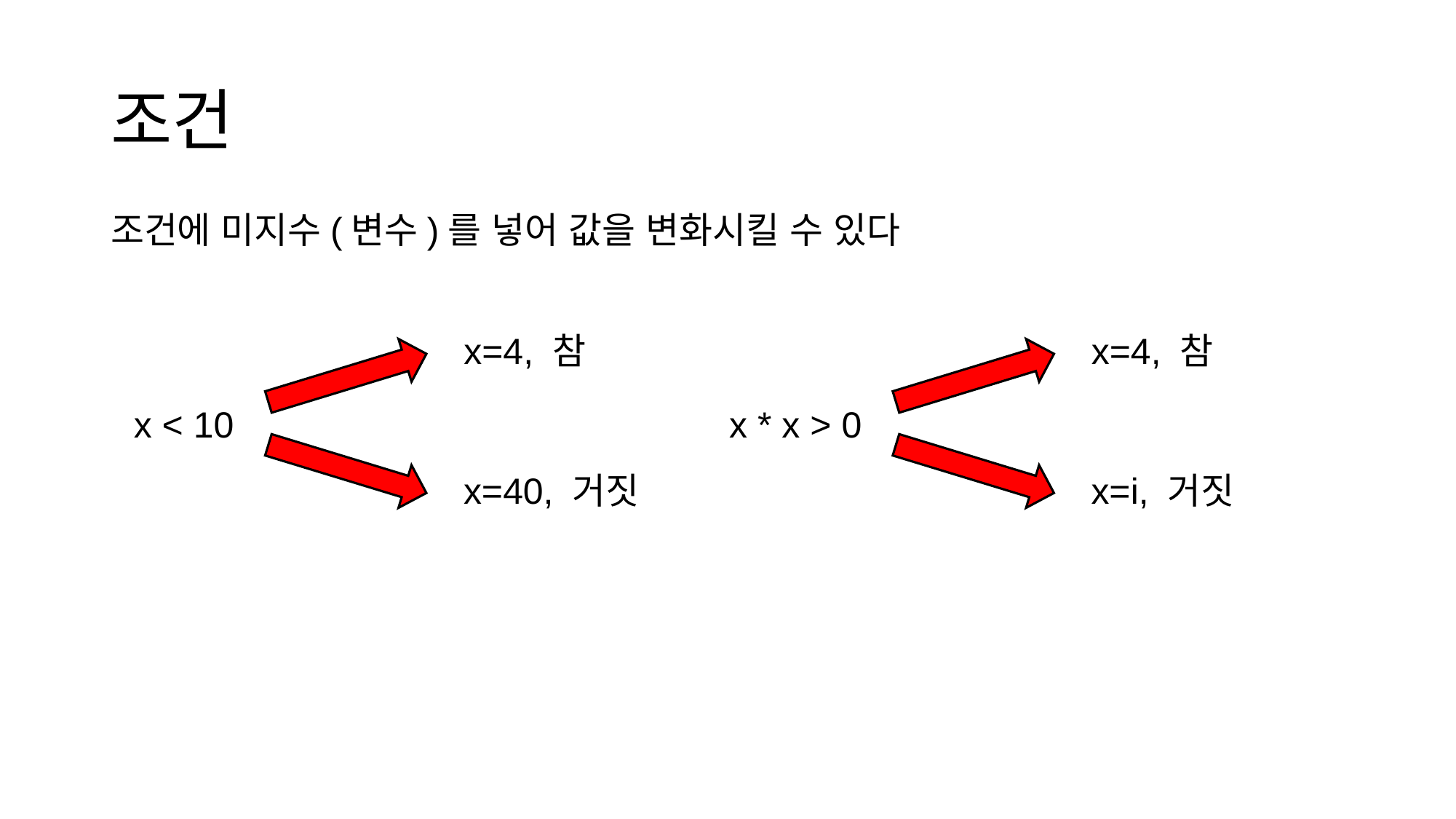

# 조건
조건에 미지수(변수)를 넣어 값을 변화시킬 수 있다
x=4, 참

x=4, 참

x < 10
x * x > 0

x=40, 거짓

x=i, 거짓